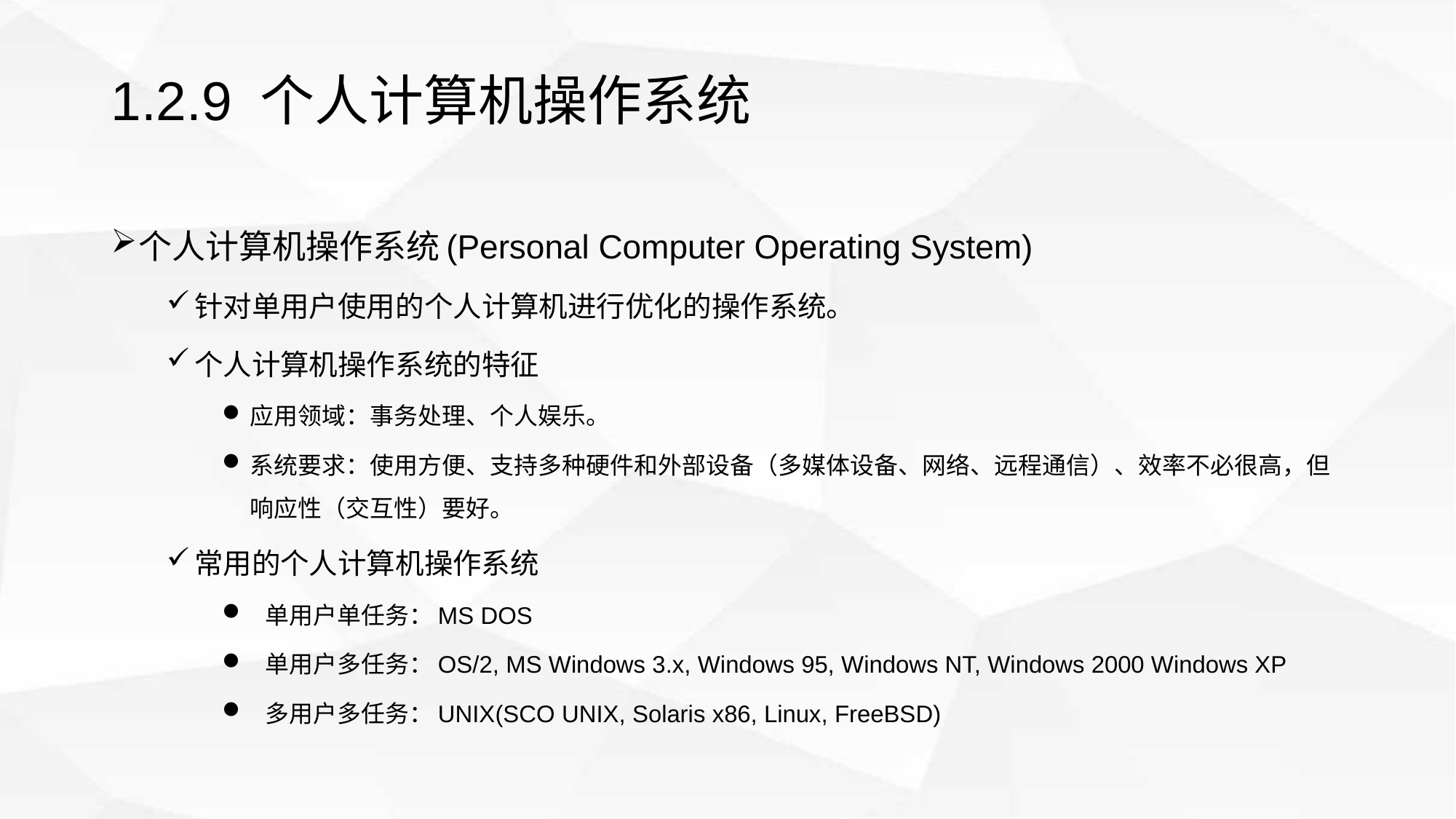

# 1.2.9 个人计算机操作系统
个人计算机操作系统(Personal Computer Operating System)
针对单用户使用的个人计算机进行优化的操作系统。
个人计算机操作系统的特征
应用领域：事务处理、个人娱乐。
系统要求：使用方便、支持多种硬件和外部设备（多媒体设备、网络、远程通信）、效率不必很高，但响应性（交互性）要好。
常用的个人计算机操作系统
  单用户单任务：MS DOS
  单用户多任务：OS/2, MS Windows 3.x, Windows 95, Windows NT, Windows 2000 Windows XP
  多用户多任务：UNIX(SCO UNIX, Solaris x86, Linux, FreeBSD)